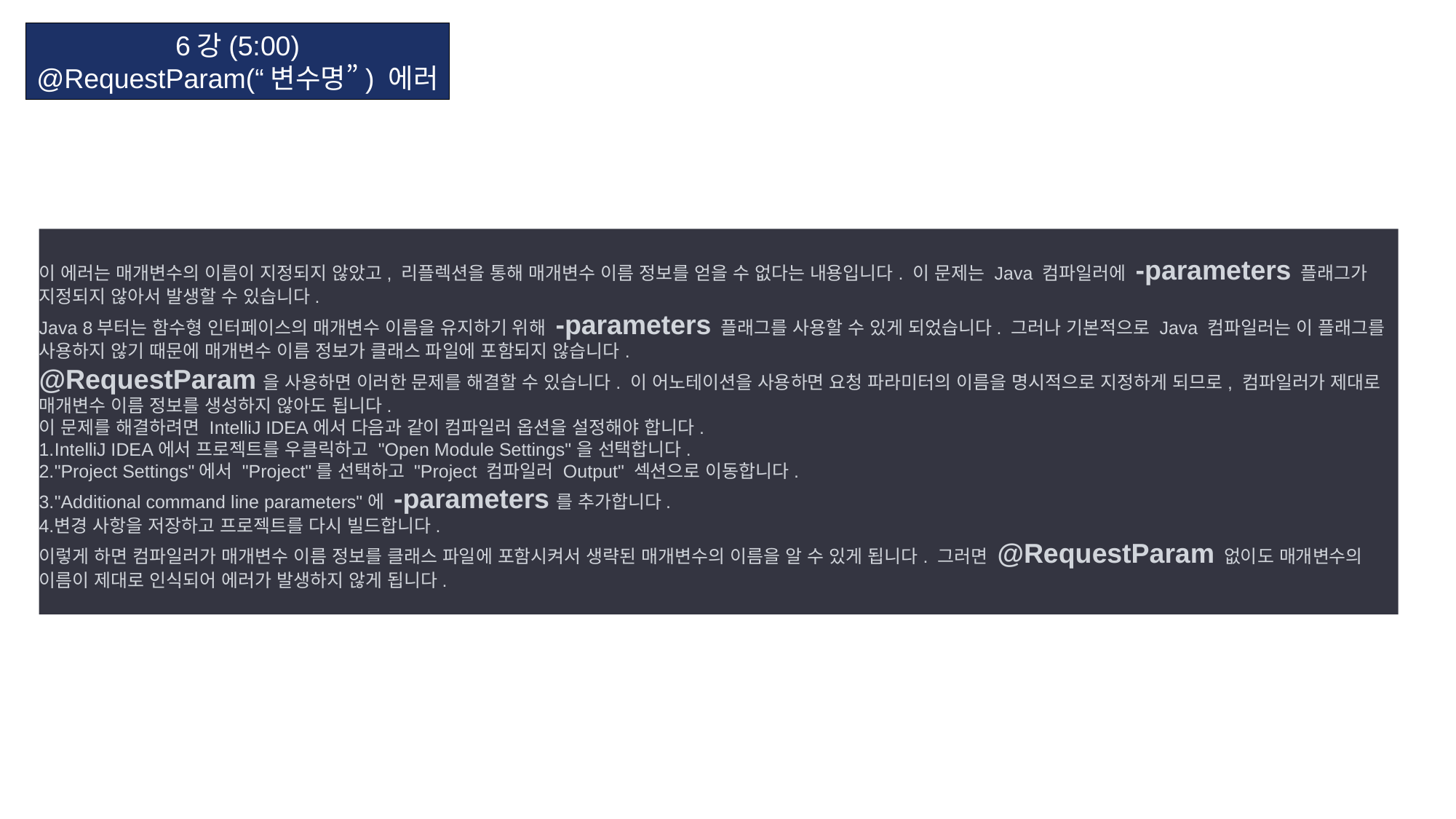

6강(5:00)
@RequestParam(“변수명”) 에러
이 에러는 매개변수의 이름이 지정되지 않았고, 리플렉션을 통해 매개변수 이름 정보를 얻을 수 없다는 내용입니다. 이 문제는 Java 컴파일러에 -parameters 플래그가 지정되지 않아서 발생할 수 있습니다.
Java 8부터는 함수형 인터페이스의 매개변수 이름을 유지하기 위해 -parameters 플래그를 사용할 수 있게 되었습니다. 그러나 기본적으로 Java 컴파일러는 이 플래그를 사용하지 않기 때문에 매개변수 이름 정보가 클래스 파일에 포함되지 않습니다.
@RequestParam을 사용하면 이러한 문제를 해결할 수 있습니다. 이 어노테이션을 사용하면 요청 파라미터의 이름을 명시적으로 지정하게 되므로, 컴파일러가 제대로 매개변수 이름 정보를 생성하지 않아도 됩니다.
이 문제를 해결하려면 IntelliJ IDEA에서 다음과 같이 컴파일러 옵션을 설정해야 합니다.
IntelliJ IDEA에서 프로젝트를 우클릭하고 "Open Module Settings"을 선택합니다.
"Project Settings"에서 "Project"를 선택하고 "Project 컴파일러 Output" 섹션으로 이동합니다.
"Additional command line parameters"에 -parameters를 추가합니다.
변경 사항을 저장하고 프로젝트를 다시 빌드합니다.
이렇게 하면 컴파일러가 매개변수 이름 정보를 클래스 파일에 포함시켜서 생략된 매개변수의 이름을 알 수 있게 됩니다. 그러면 @RequestParam 없이도 매개변수의 이름이 제대로 인식되어 에러가 발생하지 않게 됩니다.